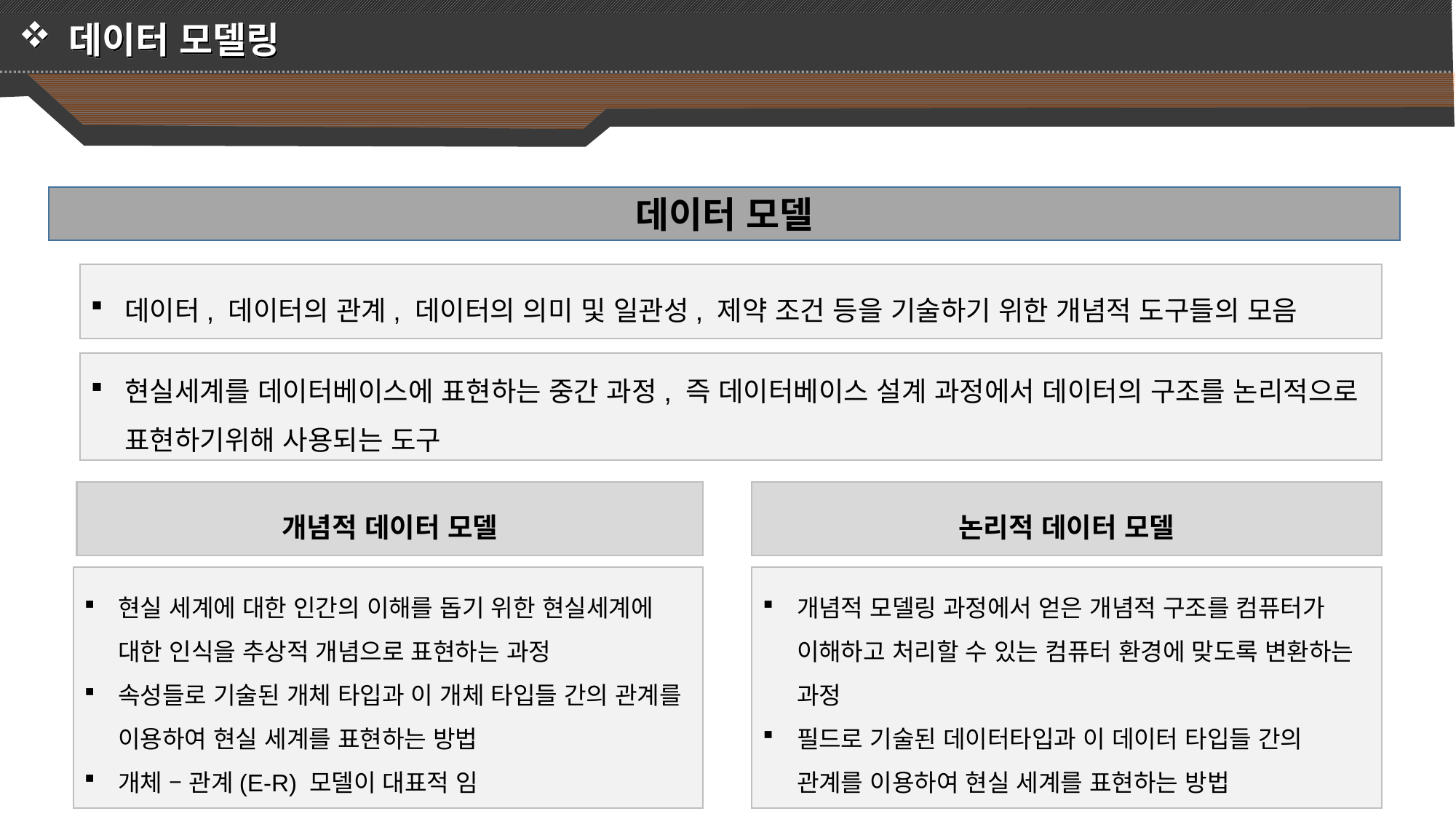

데이터 모델링

데이터 모델
데이터, 데이터의 관계, 데이터의 의미 및 일관성, 제약 조건 등을 기술하기 위한 개념적 도구들의 모음
현실세계를 데이터베이스에 표현하는 중간 과정, 즉 데이터베이스 설계 과정에서 데이터의 구조를 논리적으로 표현하기위해 사용되는 도구
개념적 데이터 모델
논리적 데이터 모델
현실 세계에 대한 인간의 이해를 돕기 위한 현실세계에 대한 인식을 추상적 개념으로 표현하는 과정
속성들로 기술된 개체 타입과 이 개체 타입들 간의 관계를 이용하여 현실 세계를 표현하는 방법
개체 – 관계(E-R) 모델이 대표적 임
개념적 모델링 과정에서 얻은 개념적 구조를 컴퓨터가 이해하고 처리할 수 있는 컴퓨터 환경에 맞도록 변환하는 과정
필드로 기술된 데이터타입과 이 데이터 타입들 간의 관계를 이용하여 현실 세계를 표현하는 방법